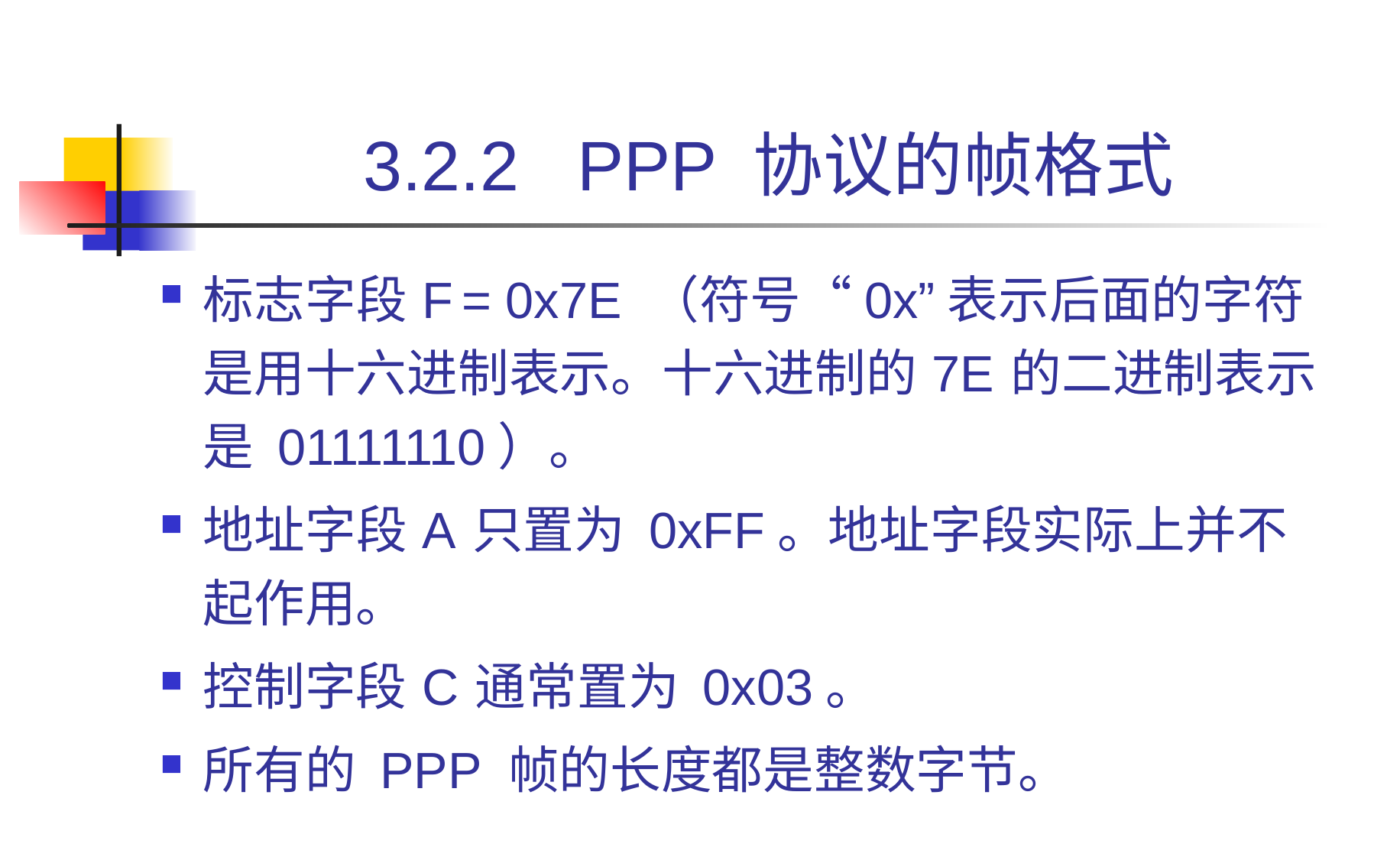

# 3.2.2   PPP 协议的帧格式
标志字段 F = 0x7E （符号“0x”表示后面的字符是用十六进制表示。十六进制的 7E 的二进制表示是 01111110）。
地址字段 A 只置为 0xFF。地址字段实际上并不起作用。
控制字段 C 通常置为 0x03。
所有的 PPP 帧的长度都是整数字节。